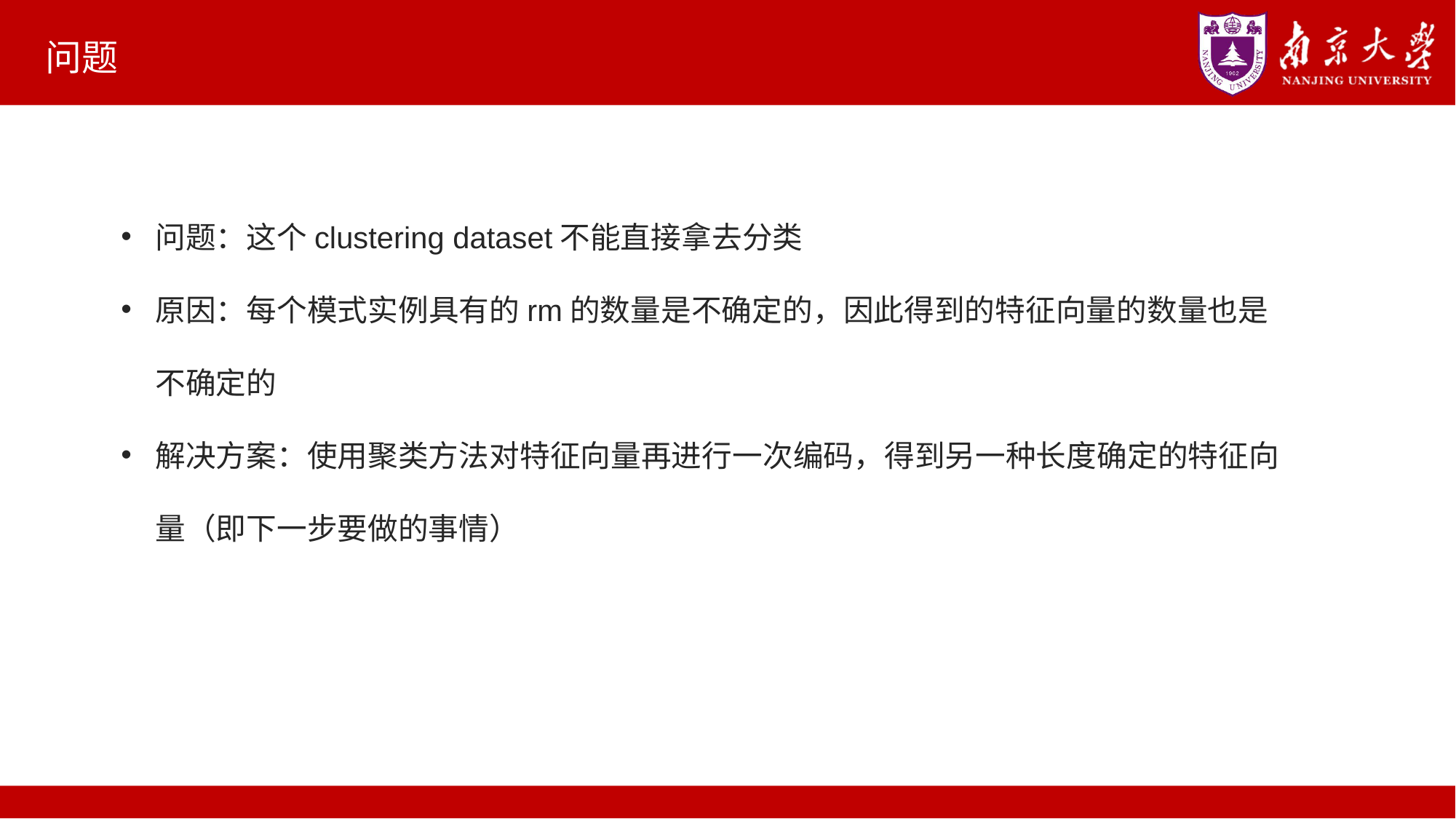

# 问题
问题：这个clustering dataset不能直接拿去分类
原因：每个模式实例具有的rm的数量是不确定的，因此得到的特征向量的数量也是不确定的
解决方案：使用聚类方法对特征向量再进行一次编码，得到另一种长度确定的特征向量（即下一步要做的事情）